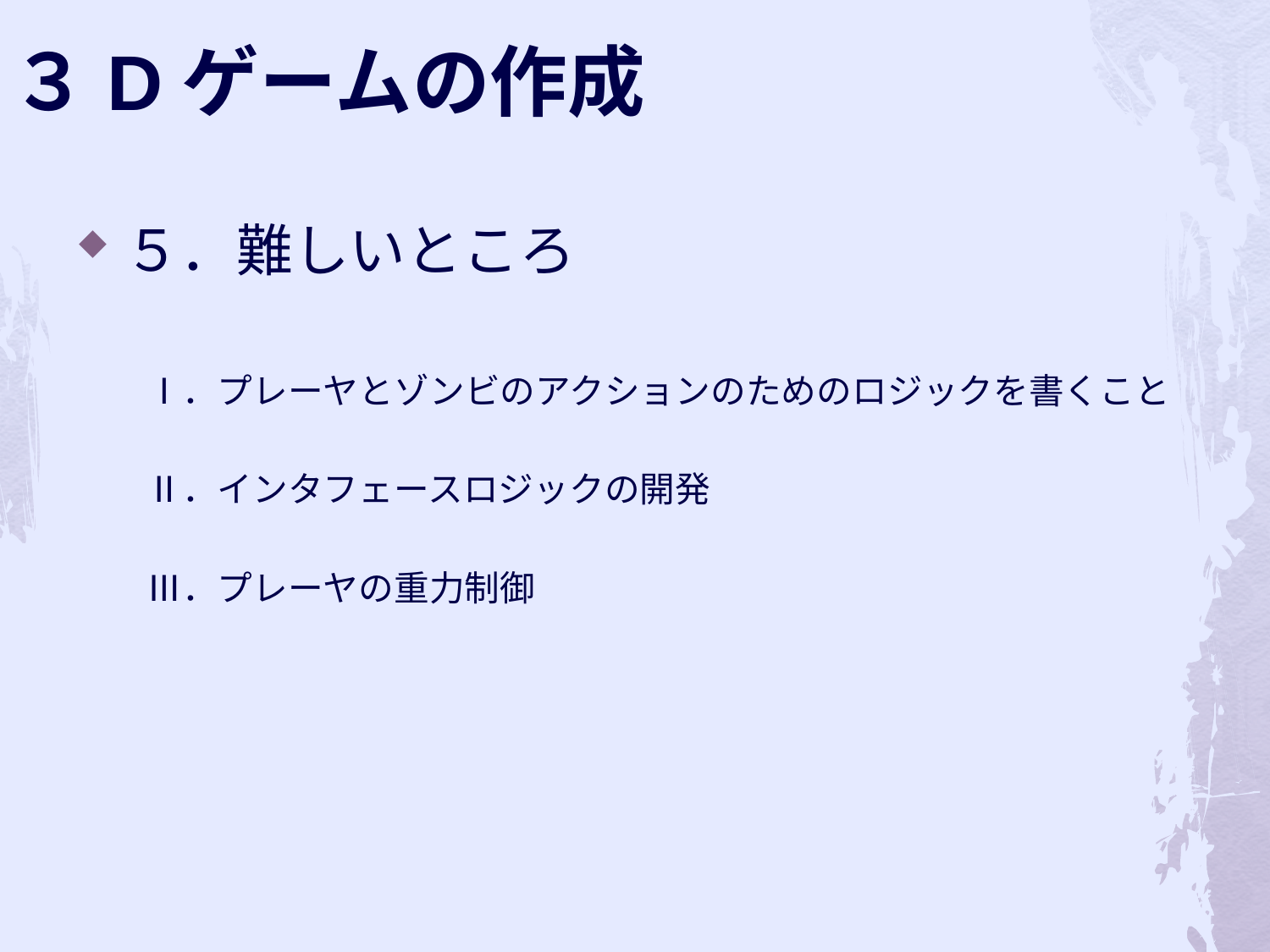

３Dゲームの作成
５．難しいところ

　　Ⅰ．プレーヤとゾンビのアクションのためのロジックを書くこと

　　Ⅱ．インタフェースロジックの開発

　　Ⅲ．プレーヤの重力制御